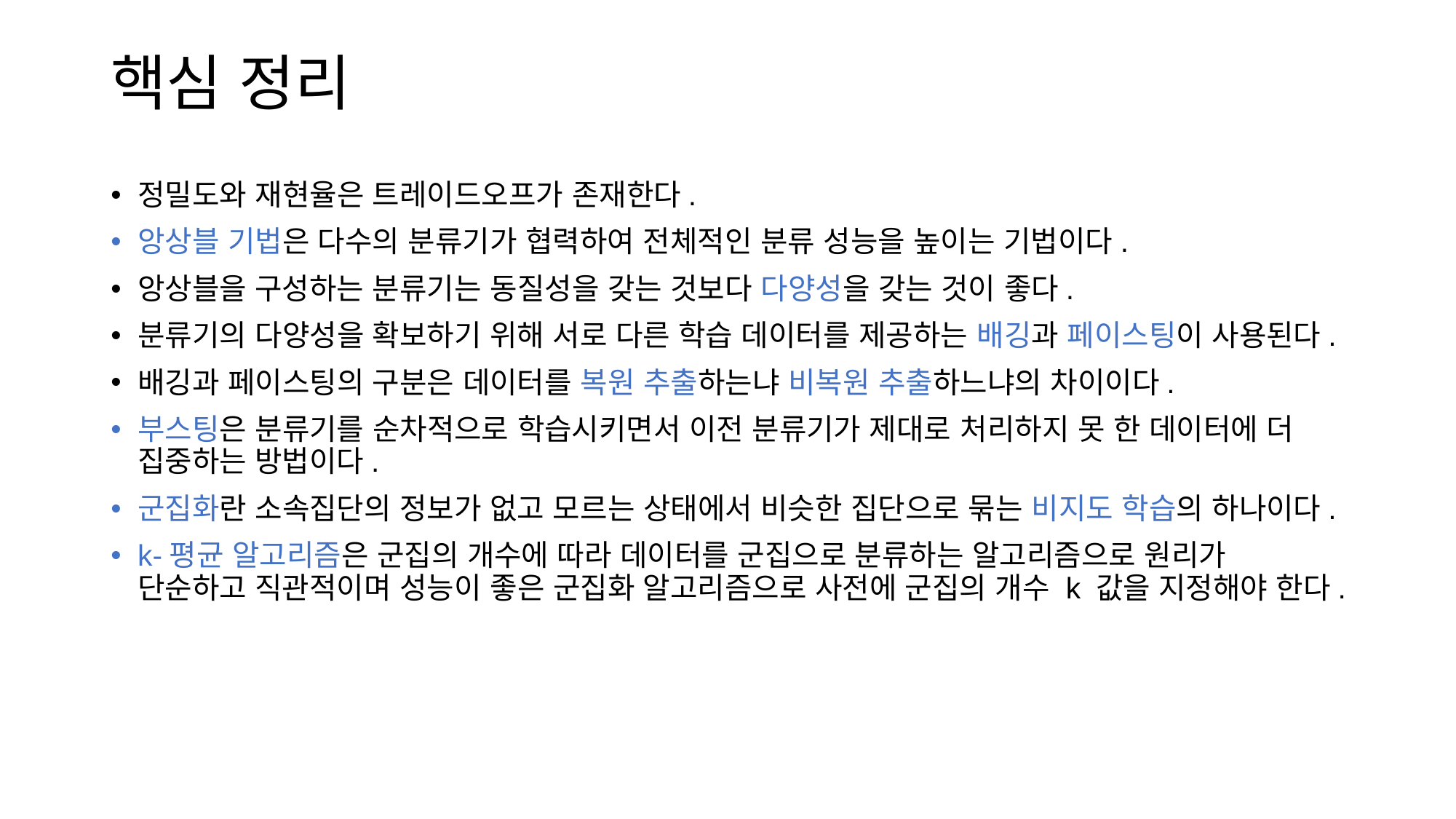

# 핵심 정리
정밀도와 재현율은 트레이드오프가 존재한다.
앙상블 기법은 다수의 분류기가 협력하여 전체적인 분류 성능을 높이는 기법이다.
앙상블을 구성하는 분류기는 동질성을 갖는 것보다 다양성을 갖는 것이 좋다.
분류기의 다양성을 확보하기 위해 서로 다른 학습 데이터를 제공하는 배깅과 페이스팅이 사용된다.
배깅과 페이스팅의 구분은 데이터를 복원 추출하는냐 비복원 추출하느냐의 차이이다.
부스팅은 분류기를 순차적으로 학습시키면서 이전 분류기가 제대로 처리하지 못 한 데이터에 더 집중하는 방법이다.
군집화란 소속집단의 정보가 없고 모르는 상태에서 비슷한 집단으로 묶는 비지도 학습의 하나이다.
k-평균 알고리즘은 군집의 개수에 따라 데이터를 군집으로 분류하는 알고리즘으로 원리가 단순하고 직관적이며 성능이 좋은 군집화 알고리즘으로 사전에 군집의 개수 k 값을 지정해야 한다.